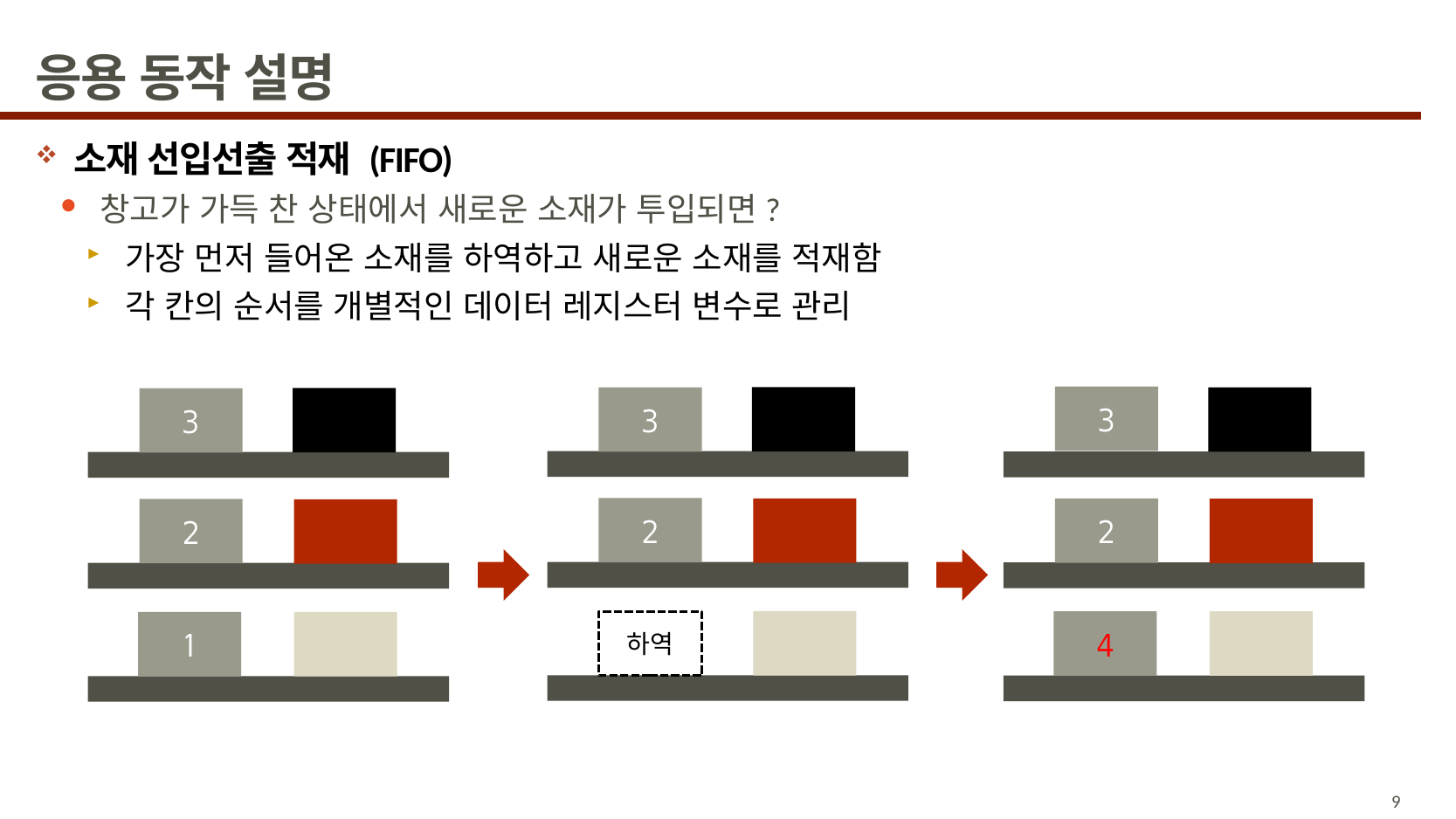

# 응용 동작 설명
소재 선입선출 적재 (FIFO)
창고가 가득 찬 상태에서 새로운 소재가 투입되면?
가장 먼저 들어온 소재를 하역하고 새로운 소재를 적재함
각 칸의 순서를 개별적인 데이터 레지스터 변수로 관리
3

3

3

2
2

2

하역
4

1

9